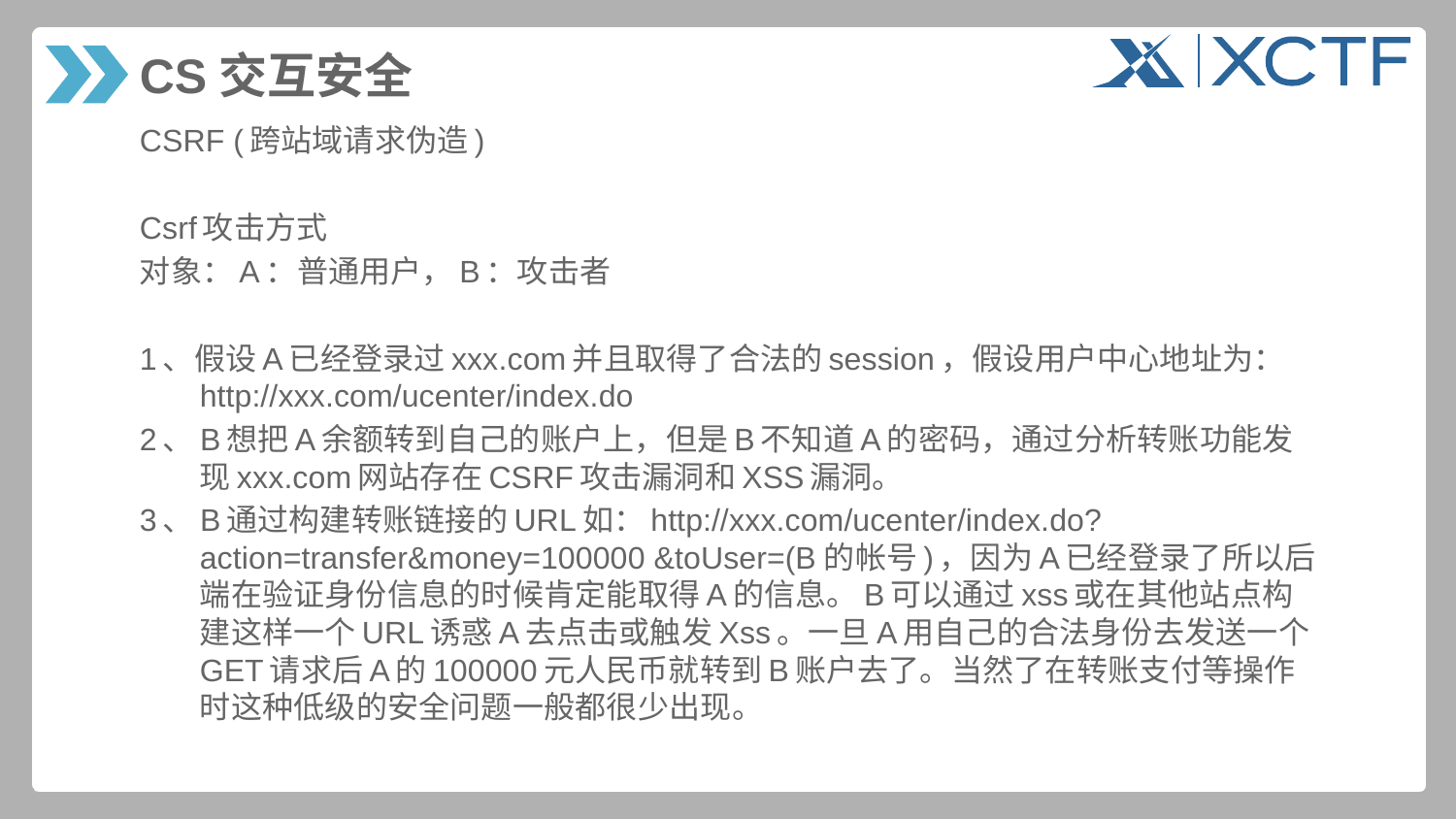

# CS交互安全
CSRF (跨站域请求伪造)

Csrf攻击方式
对象：A：普通用户，B：攻击者

1、假设A已经登录过xxx.com并且取得了合法的session，假设用户中心地址为：http://xxx.com/ucenter/index.do
2、B想把A余额转到自己的账户上，但是B不知道A的密码，通过分析转账功能发现xxx.com网站存在CSRF攻击漏洞和XSS漏洞。
3、B通过构建转账链接的URL如：http://xxx.com/ucenter/index.do?action=transfer&money=100000 &toUser=(B的帐号)，因为A已经登录了所以后端在验证身份信息的时候肯定能取得A的信息。B可以通过xss或在其他站点构建这样一个URL诱惑A去点击或触发Xss。一旦A用自己的合法身份去发送一个GET请求后A的100000元人民币就转到B账户去了。当然了在转账支付等操作时这种低级的安全问题一般都很少出现。